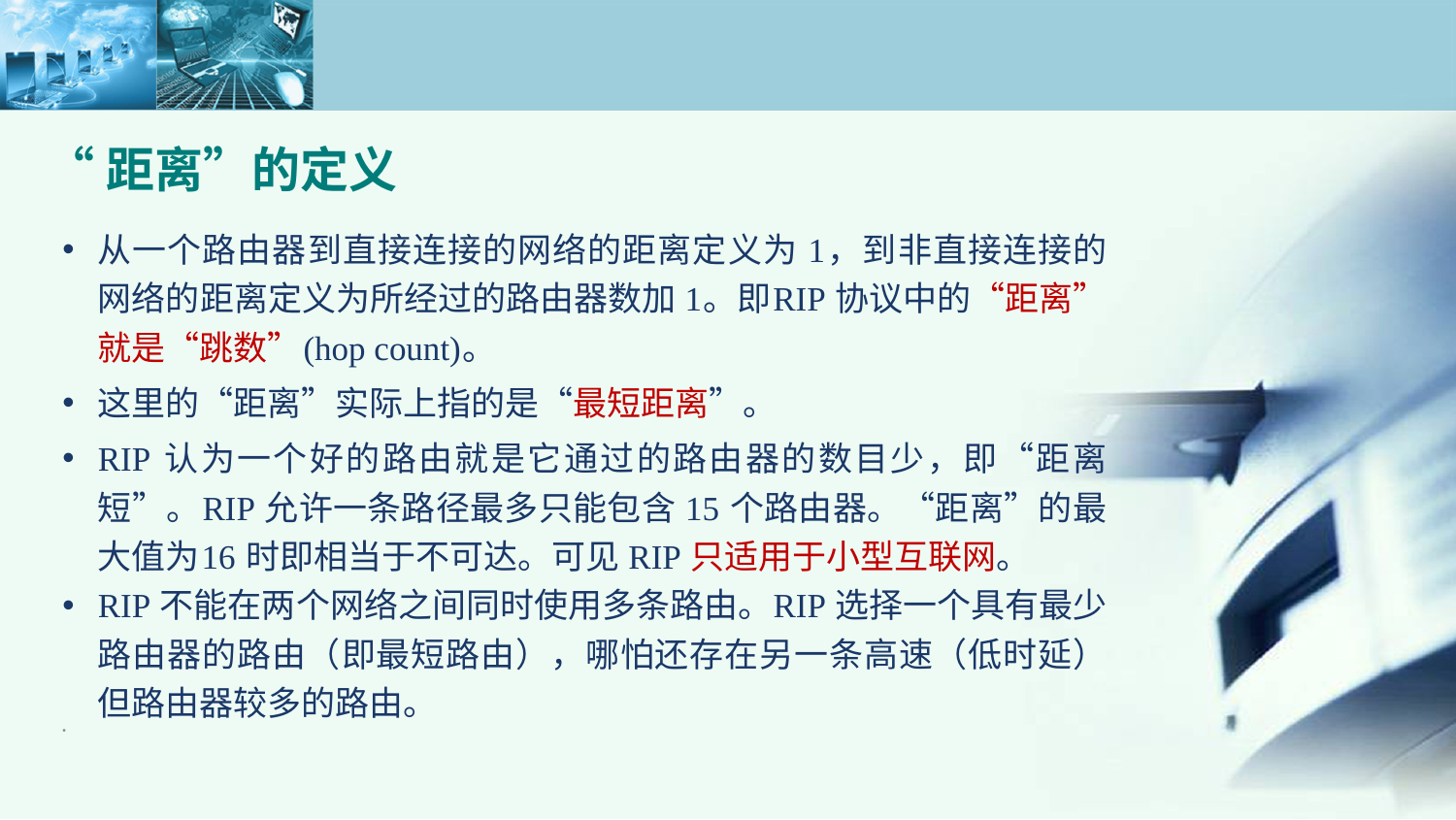

“距离”的定义
从一个路由器到直接连接的网络的距离定义为 1，到非直接连接的网络的距离定义为所经过的路由器数加 1。即RIP 协议中的“距离”就是“跳数”(hop count)。
这里的“距离”实际上指的是“最短距离”。
RIP 认为一个好的路由就是它通过的路由器的数目少，即“距离短”。RIP 允许一条路径最多只能包含 15 个路由器。“距离”的最大值为16 时即相当于不可达。可见 RIP 只适用于小型互联网。
RIP 不能在两个网络之间同时使用多条路由。RIP 选择一个具有最少路由器的路由（即最短路由），哪怕还存在另一条高速（低时延）但路由器较多的路由。